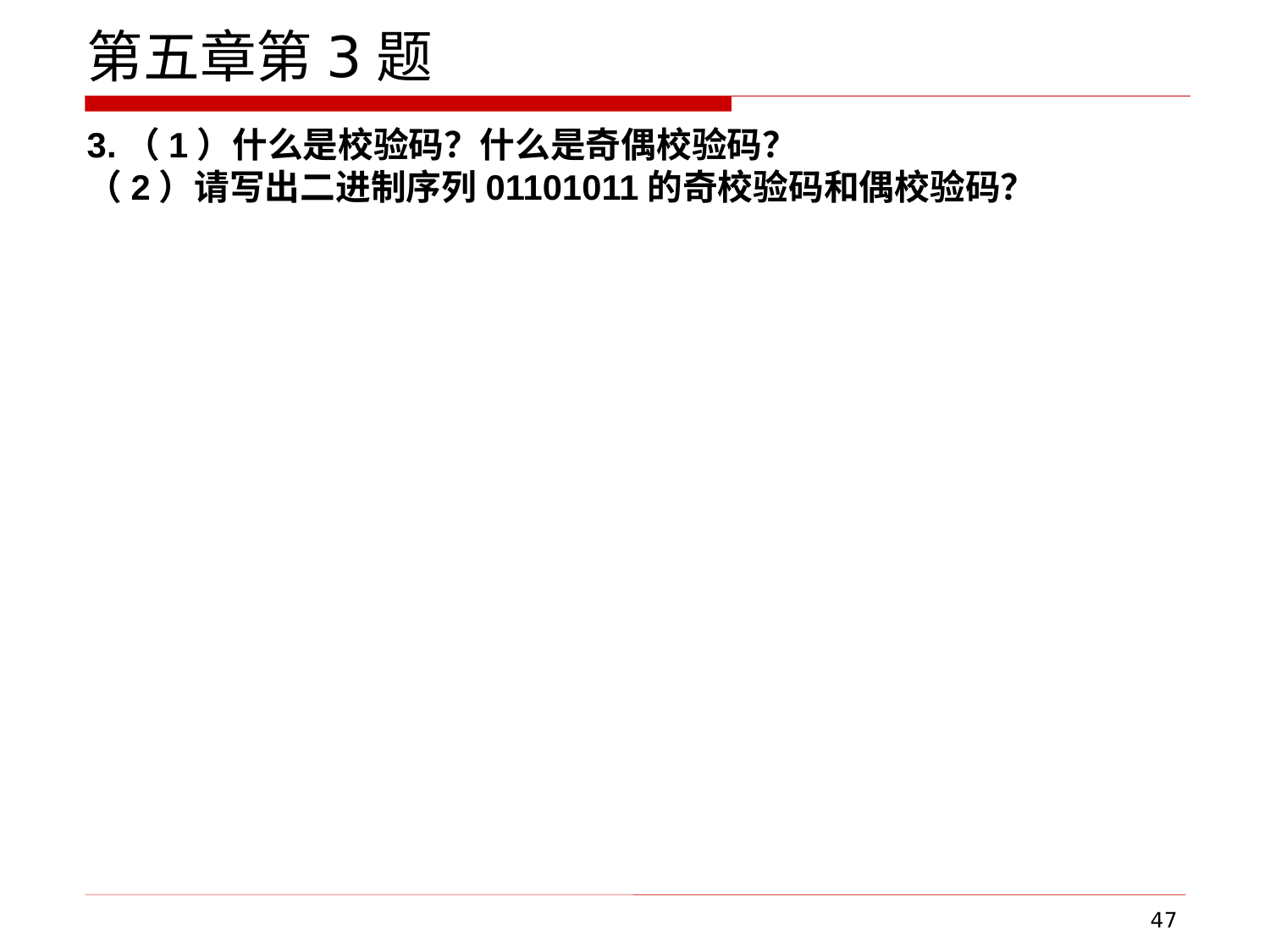

第五章第3题
3.（1）什么是校验码？什么是奇偶校验码？
（2）请写出二进制序列01101011的奇校验码和偶校验码？
47